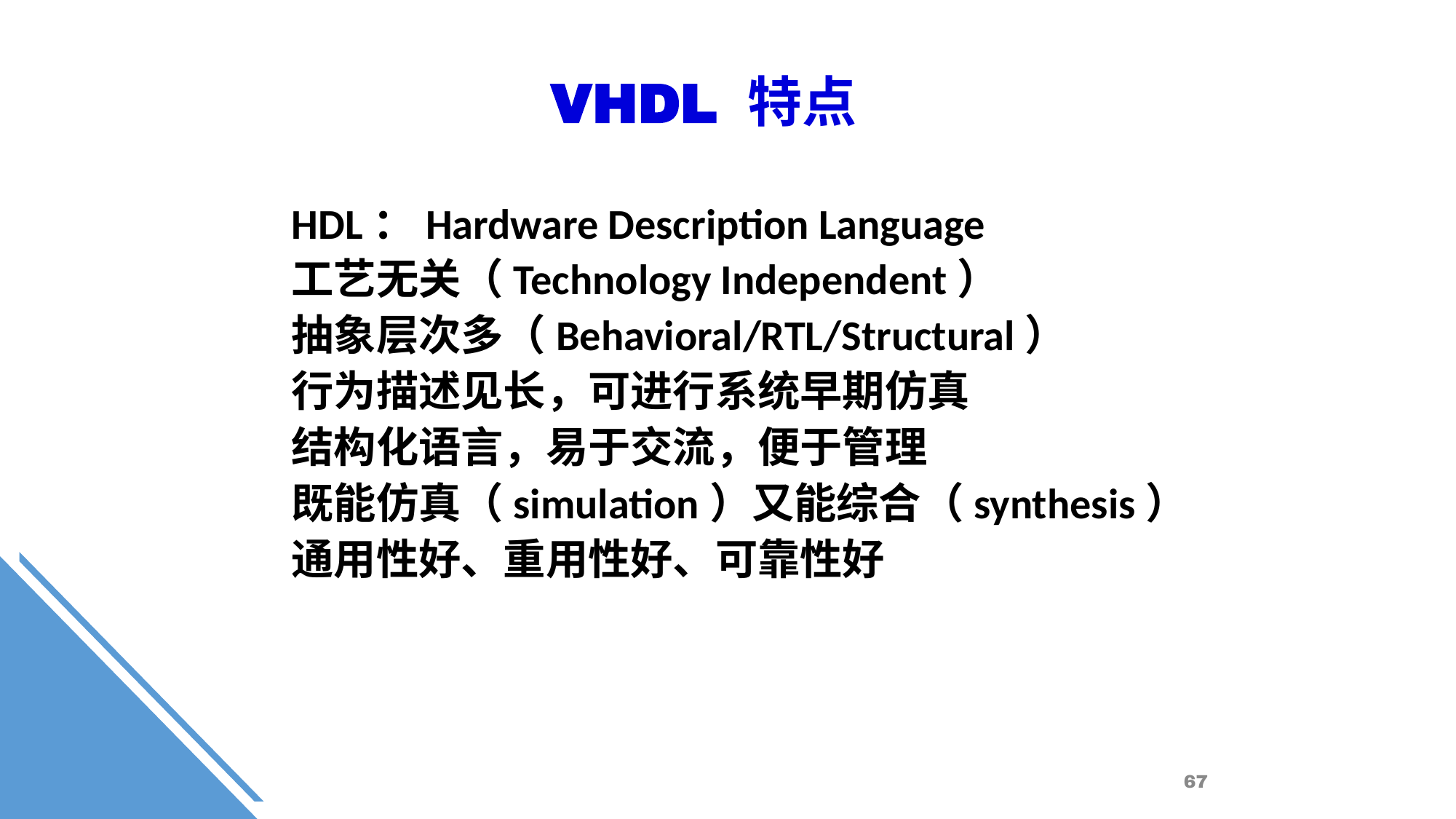

VHDL 特点
HDL：Hardware Description Language
工艺无关（Technology Independent）
抽象层次多（Behavioral/RTL/Structural）
行为描述见长，可进行系统早期仿真
结构化语言，易于交流，便于管理
既能仿真（simulation）又能综合（synthesis）
通用性好、重用性好、可靠性好
67